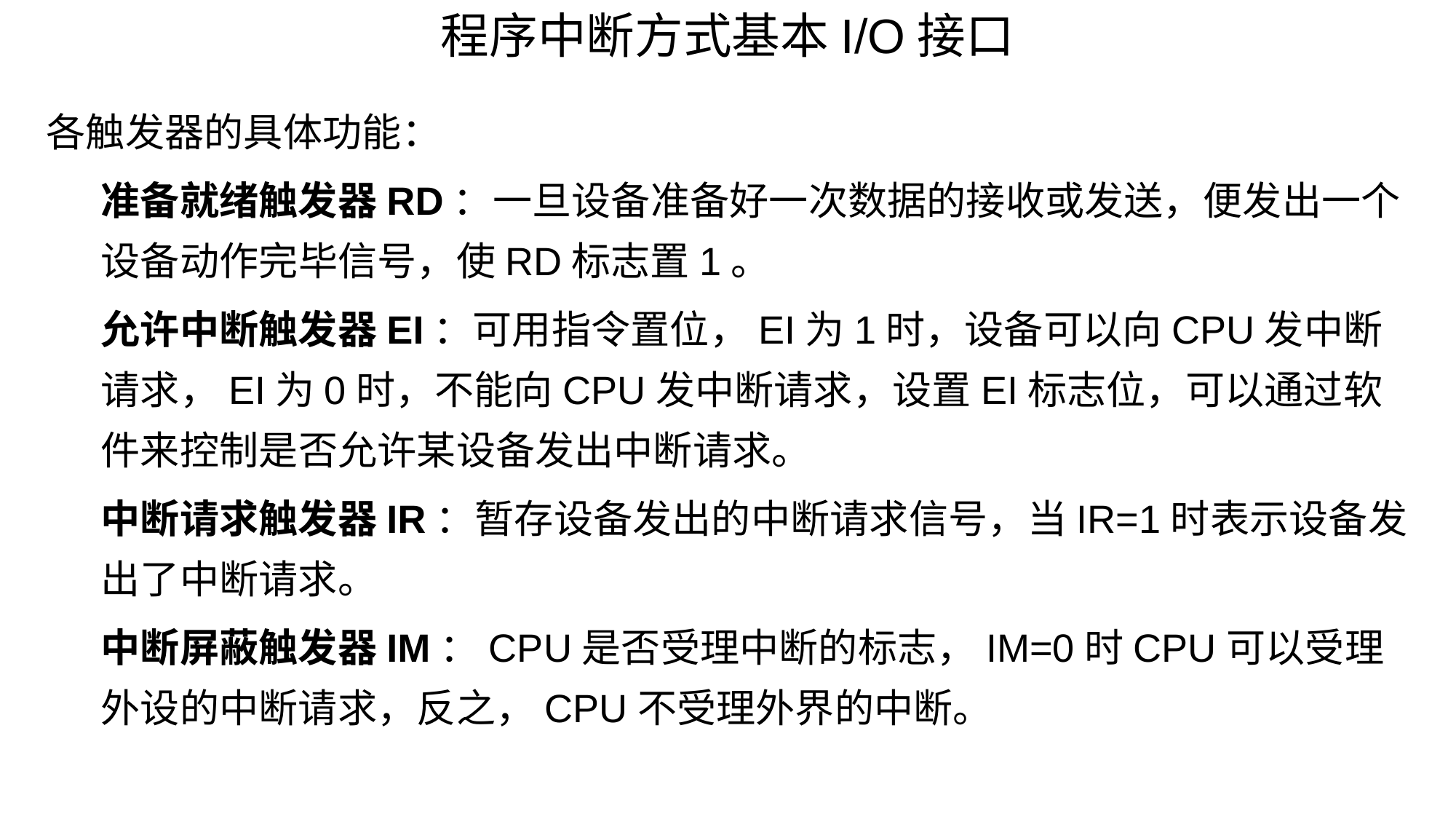

程序中断方式基本I/O接口
各触发器的具体功能：
准备就绪触发器RD：一旦设备准备好一次数据的接收或发送，便发出一个设备动作完毕信号，使RD标志置1。
允许中断触发器EI：可用指令置位，EI为1时，设备可以向CPU发中断请求，EI为0时，不能向CPU发中断请求，设置EI标志位，可以通过软件来控制是否允许某设备发出中断请求。
中断请求触发器IR：暂存设备发出的中断请求信号，当IR=1时表示设备发出了中断请求。
中断屏蔽触发器IM：CPU是否受理中断的标志，IM=0时CPU可以受理外设的中断请求，反之，CPU不受理外界的中断。